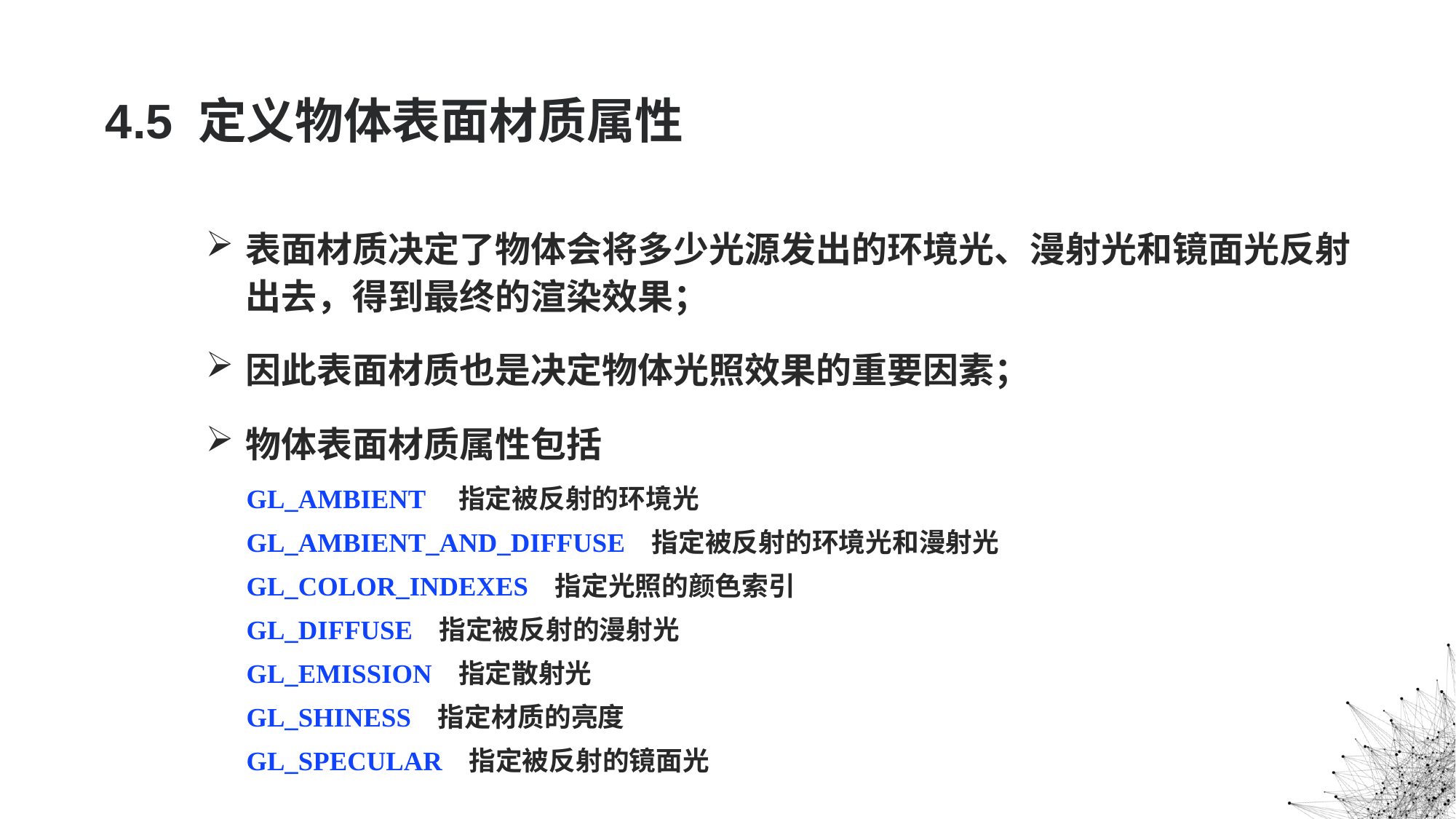

# 4.5 定义物体表面材质属性
表面材质决定了物体会将多少光源发出的环境光、漫射光和镜面光反射出去，得到最终的渲染效果；
因此表面材质也是决定物体光照效果的重要因素；
物体表面材质属性包括
GL_AMBIENT    指定被反射的环境光
GL_AMBIENT_AND_DIFFUSE   指定被反射的环境光和漫射光
GL_COLOR_INDEXES   指定光照的颜色索引
GL_DIFFUSE   指定被反射的漫射光
GL_EMISSION   指定散射光
GL_SHINESS   指定材质的亮度
GL_SPECULAR   指定被反射的镜面光